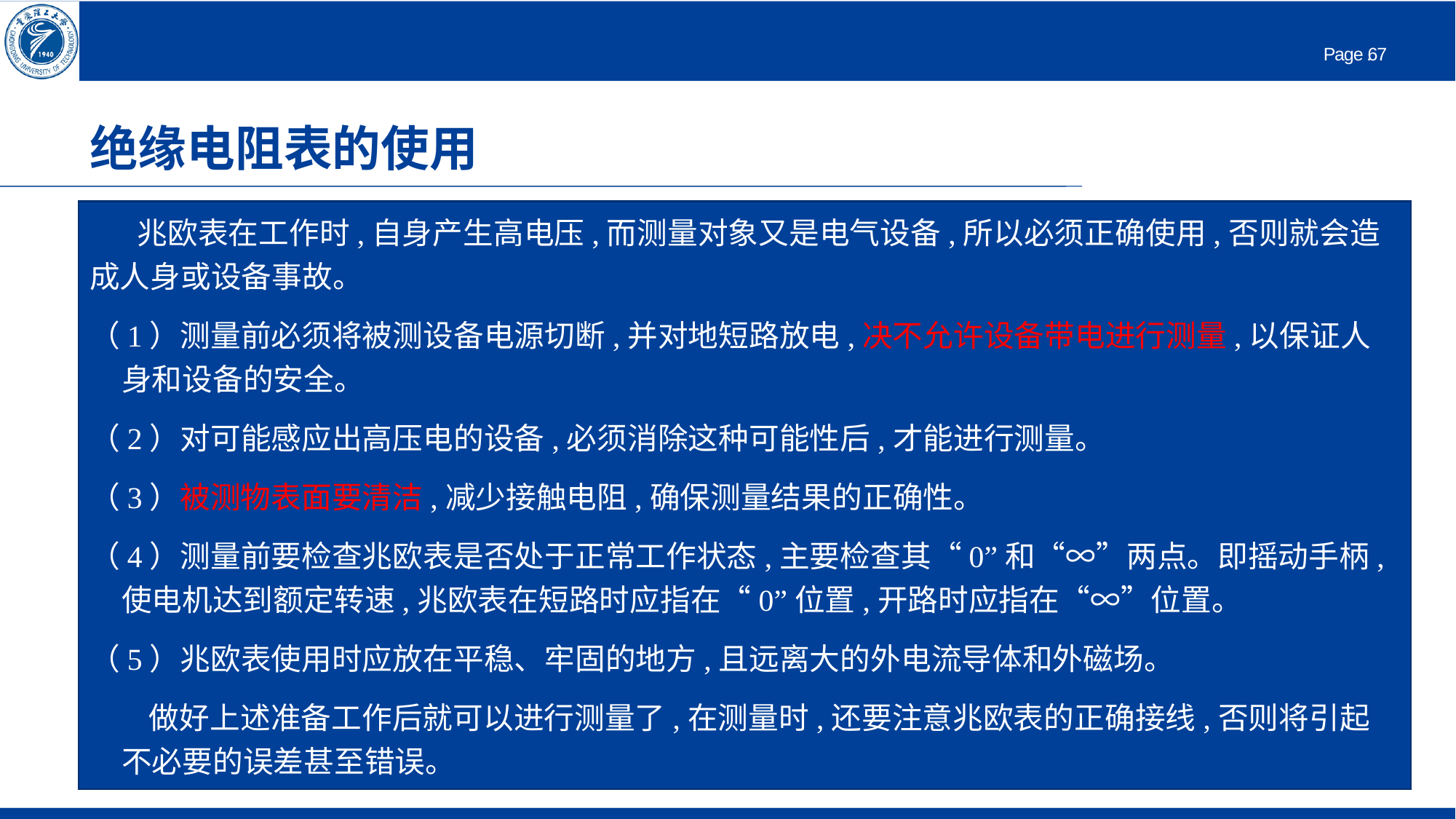

# 绝缘电阻表的使用
      兆欧表在工作时,自身产生高电压,而测量对象又是电气设备,所以必须正确使用,否则就会造成人身或设备事故。
（1）测量前必须将被测设备电源切断,并对地短路放电,决不允许设备带电进行测量,以保证人身和设备的安全。
（2）对可能感应出高压电的设备,必须消除这种可能性后,才能进行测量。
（3）被测物表面要清洁,减少接触电阻,确保测量结果的正确性。
（4）测量前要检查兆欧表是否处于正常工作状态,主要检查其“0”和“∞”两点。即摇动手柄,使电机达到额定转速,兆欧表在短路时应指在“0”位置,开路时应指在“∞”位置。
（5）兆欧表使用时应放在平稳、牢固的地方,且远离大的外电流导体和外磁场。
   做好上述准备工作后就可以进行测量了,在测量时,还要注意兆欧表的正确接线,否则将引起不必要的误差甚至错误。